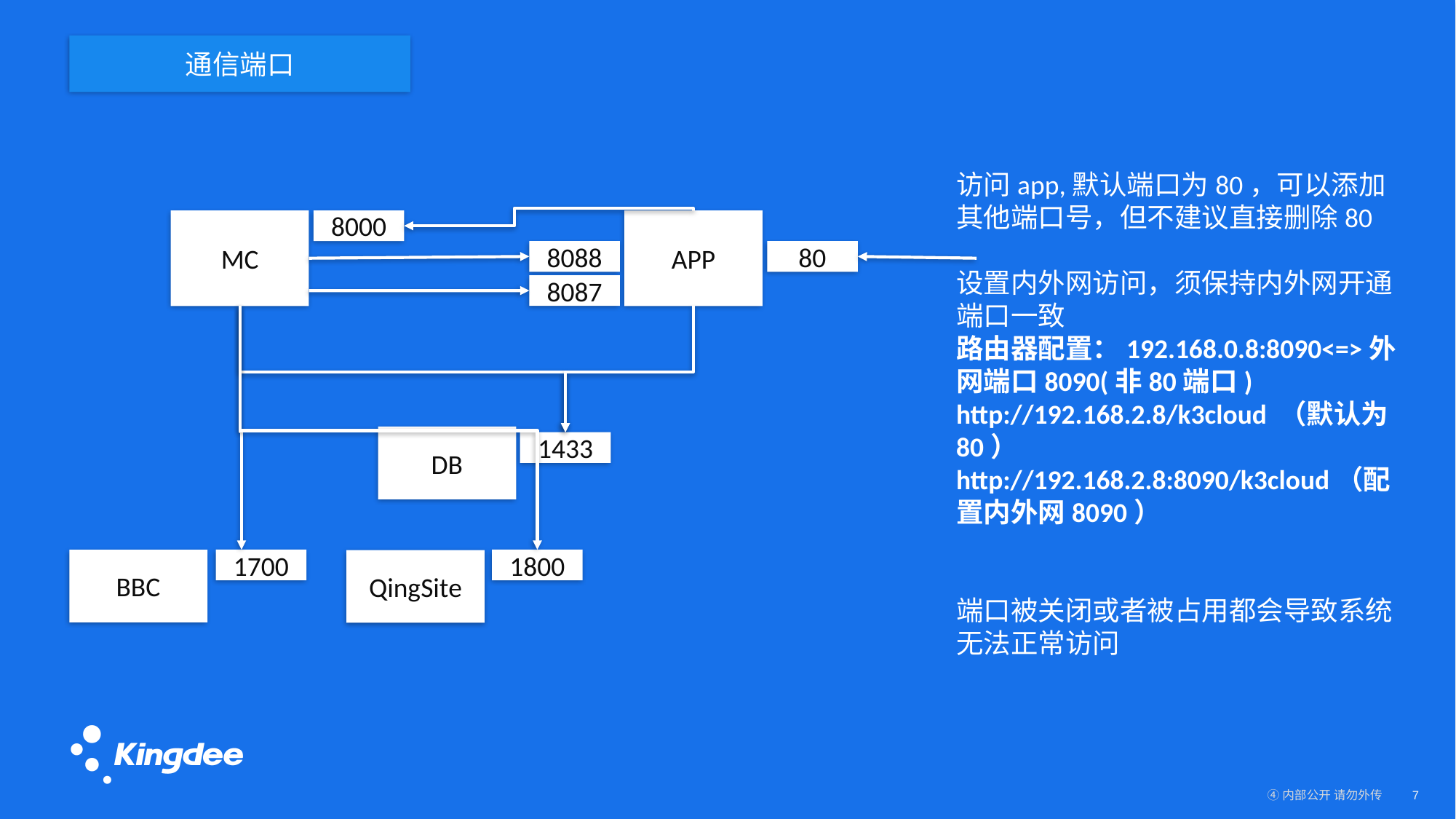

通信端口
访问app,默认端口为80，可以添加其他端口号，但不建议直接删除80

设置内外网访问，须保持内外网开通端口一致
路由器配置：192.168.0.8:8090<=>外网端口8090(非80端口)
http://192.168.2.8/k3cloud （默认为80）
http://192.168.2.8:8090/k3cloud（配置内外网8090）

端口被关闭或者被占用都会导致系统无法正常访问
MC
8000
APP
80
8088
8087
DB
1433
BBC
1700
1800
QingSite